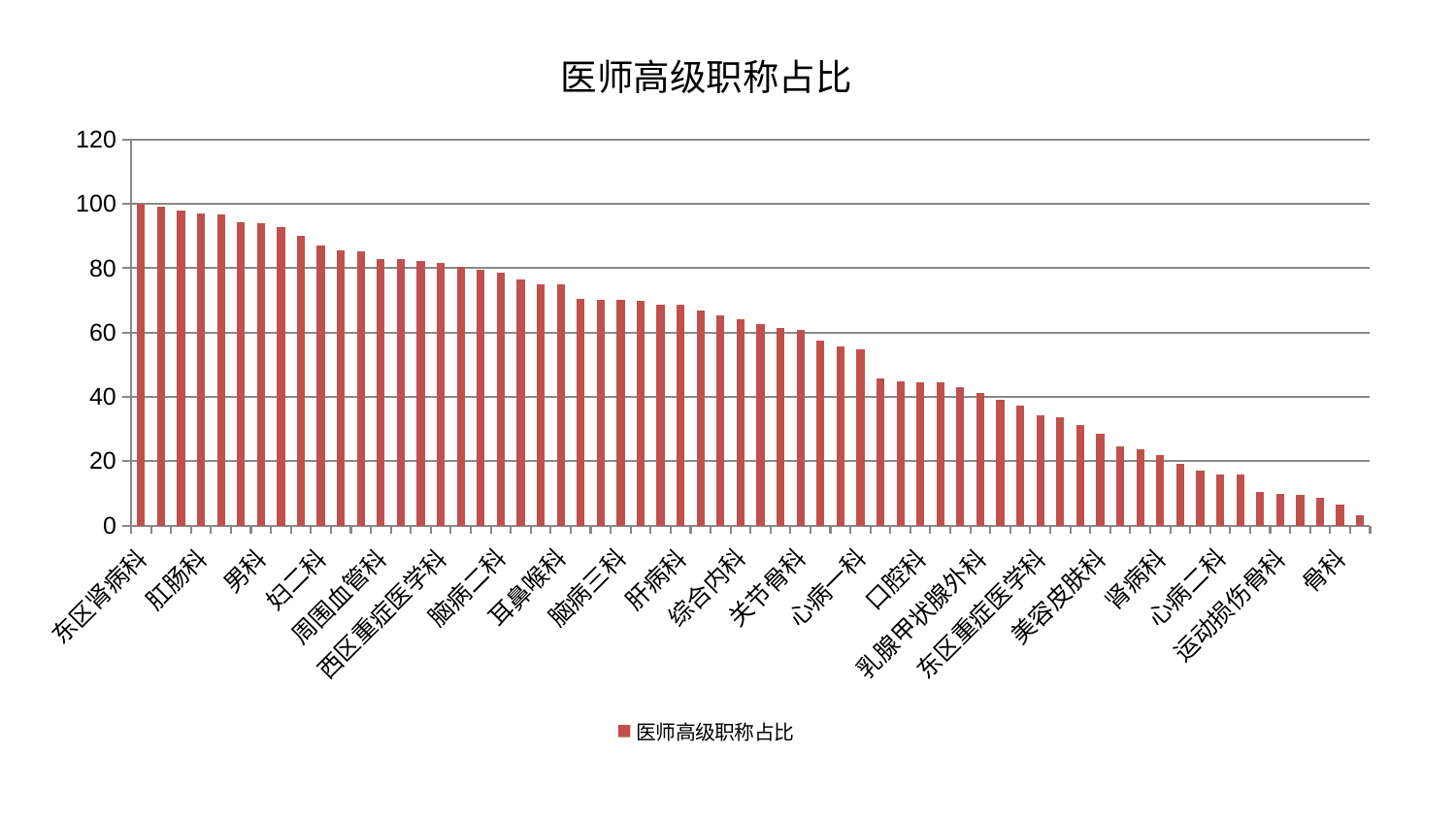

### Chart: 医师高级职称占比

| Category | 医师高级职称占比 |
|---|---|
| 东区肾病科 | 100.0 |
| 小儿推拿科 | 99.20974832335496 |
| 中医经典科 | 97.83101269332589 |
| 肛肠科 | 97.04131497081683 |
| 普通外科 | 96.60892464188174 |
| 小儿骨科 | 94.42482330166115 |
| 男科 | 93.94871897213696 |
| 治未病中心 | 92.67737519145608 |
| 老年医学科 | 90.10316150748949 |
| 妇二科 | 87.15105966376449 |
| 肿瘤内科 | 85.54990085462424 |
| 显微骨科 | 85.18098220280025 |
| 周围血管科 | 82.7818860279701 |
| 神经外科 | 82.77788142076903 |
| 风湿病科 | 82.24911415733405 |
| 西区重症医学科 | 81.61209254801177 |
| 妇科 | 80.43180781487207 |
| 心血管内科 | 79.46818104685376 |
| 脑病二科 | 78.59011116857943 |
| 内分泌科 | 76.40471228809791 |
| 脊柱骨科 | 75.07409203707654 |
| 耳鼻喉科 | 74.95476474377494 |
| 胸外科 | 70.63848024556556 |
| 脑病一科 | 70.31058761992774 |
| 脑病三科 | 70.23725682760669 |
| 医院 | 69.77994636802066 |
| 脾胃病科 | 68.78386850794995 |
| 肝病科 | 68.63839546266873 |
| 推拿科 | 66.82912515121747 |
| 中医外治中心 | 65.36458187307221 |
| 综合内科 | 64.16514233447718 |
| 康复科 | 62.50964600214061 |
| 微创骨科 | 61.335660631158994 |
| 关节骨科 | 60.79475911562777 |
| 心病四科 | 57.42189107255665 |
| 重症医学科 | 55.616714768297214 |
| 心病一科 | 54.736297240229575 |
| 产科 | 45.791410791281756 |
| 泌尿外科 | 44.775808661531585 |
| 口腔科 | 44.56529446424159 |
| 血液科 | 44.43773427293121 |
| 创伤骨科 | 42.90206966979741 |
| 乳腺甲状腺外科 | 41.19078830945864 |
| 呼吸内科 | 39.01403099256637 |
| 妇科妇二科合并 | 37.26122633575579 |
| 东区重症医学科 | 34.37772688753198 |
| 神经内科 | 33.58900666624748 |
| 皮肤科 | 31.083648835265308 |
| 美容皮肤科 | 28.609079374033914 |
| 肝胆外科 | 24.54167923880054 |
| 眼科 | 23.631669430611325 |
| 肾病科 | 21.93605078923929 |
| 身心医学科 | 19.095606441552405 |
| 针灸科 | 17.17078512914362 |
| 心病二科 | 15.860010393545947 |
| 心病三科 | 15.828795508564697 |
| 肾脏内科 | 10.459646855430691 |
| 运动损伤骨科 | 9.880368274532369 |
| 消化内科 | 9.415318531834458 |
| 儿科 | 8.603719130138396 |
| 骨科 | 6.5403546709701486 |
| 脾胃科消化科合并 | 3.0381139641332395 |
28